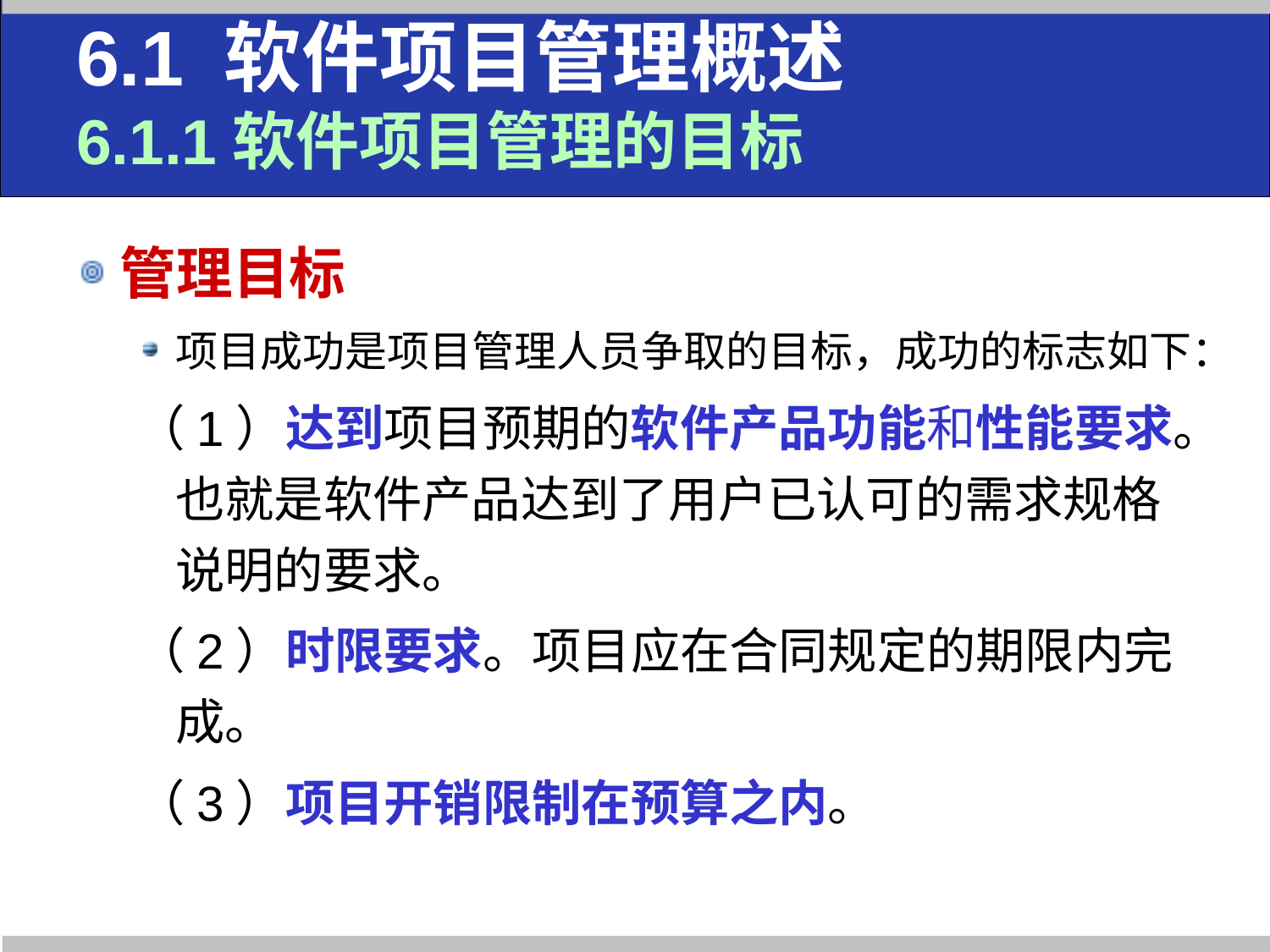

# 6.1 软件项目管理概述 6.1.1软件项目管理的目标
管理目标
项目成功是项目管理人员争取的目标，成功的标志如下：
（1）达到项目预期的软件产品功能和性能要求。也就是软件产品达到了用户已认可的需求规格说明的要求。
（2）时限要求。项目应在合同规定的期限内完成。
（3）项目开销限制在预算之内。
718